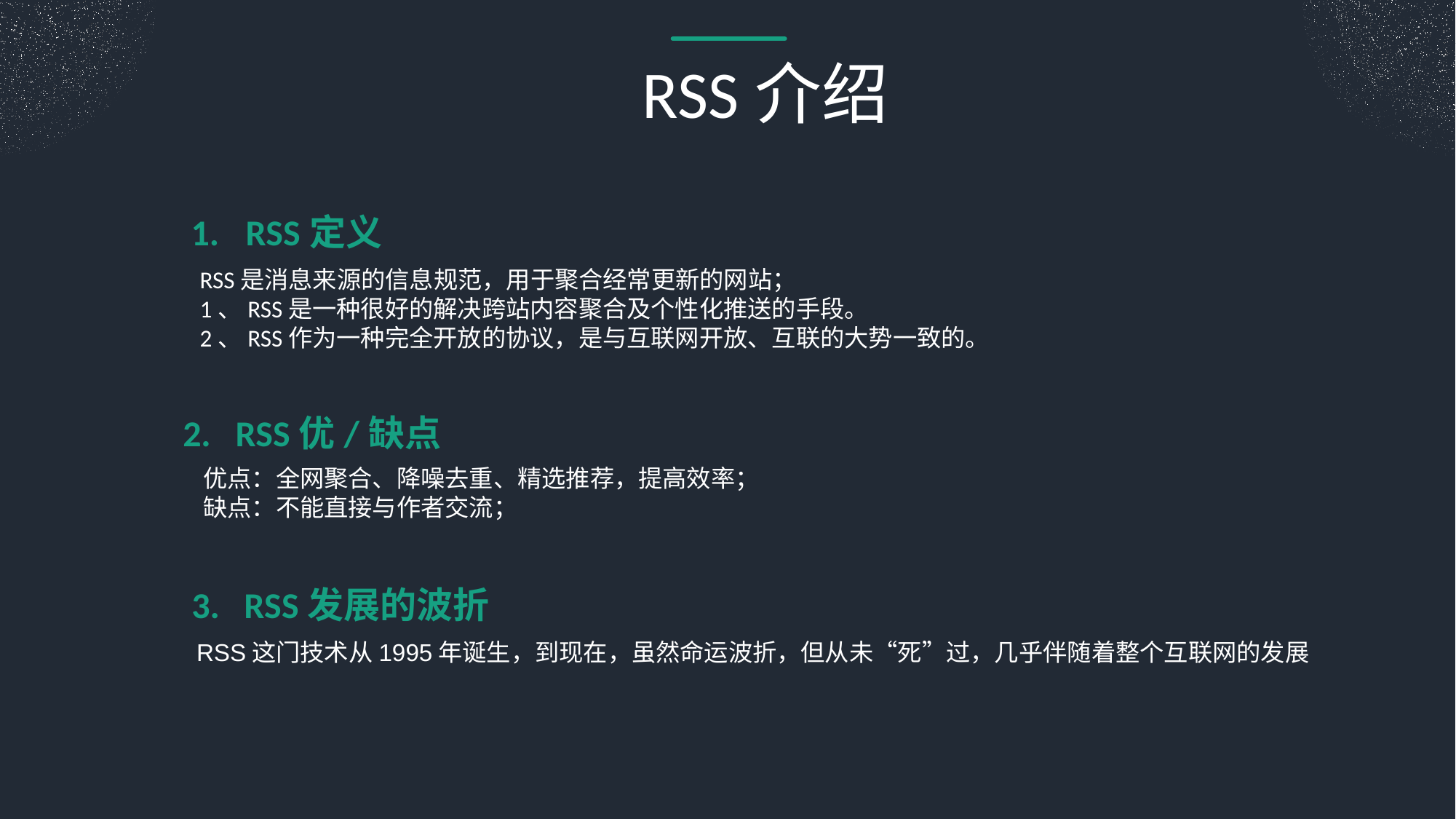

RSS介绍

RSS定义
RSS是消息来源的信息规范，用于聚合经常更新的网站；
1、RSS是一种很好的解决跨站内容聚合及个性化推送的手段。
2、RSS作为一种完全开放的协议，是与互联网开放、互联的大势一致的。

2.   RSS优/缺点
优点：全网聚合、降噪去重、精选推荐，提高效率；
缺点：不能直接与作者交流；
3.   RSS发展的波折
RSS这门技术从1995年诞生，到现在，虽然命运波折，但从未“死”过，几乎伴随着整个互联网的发展